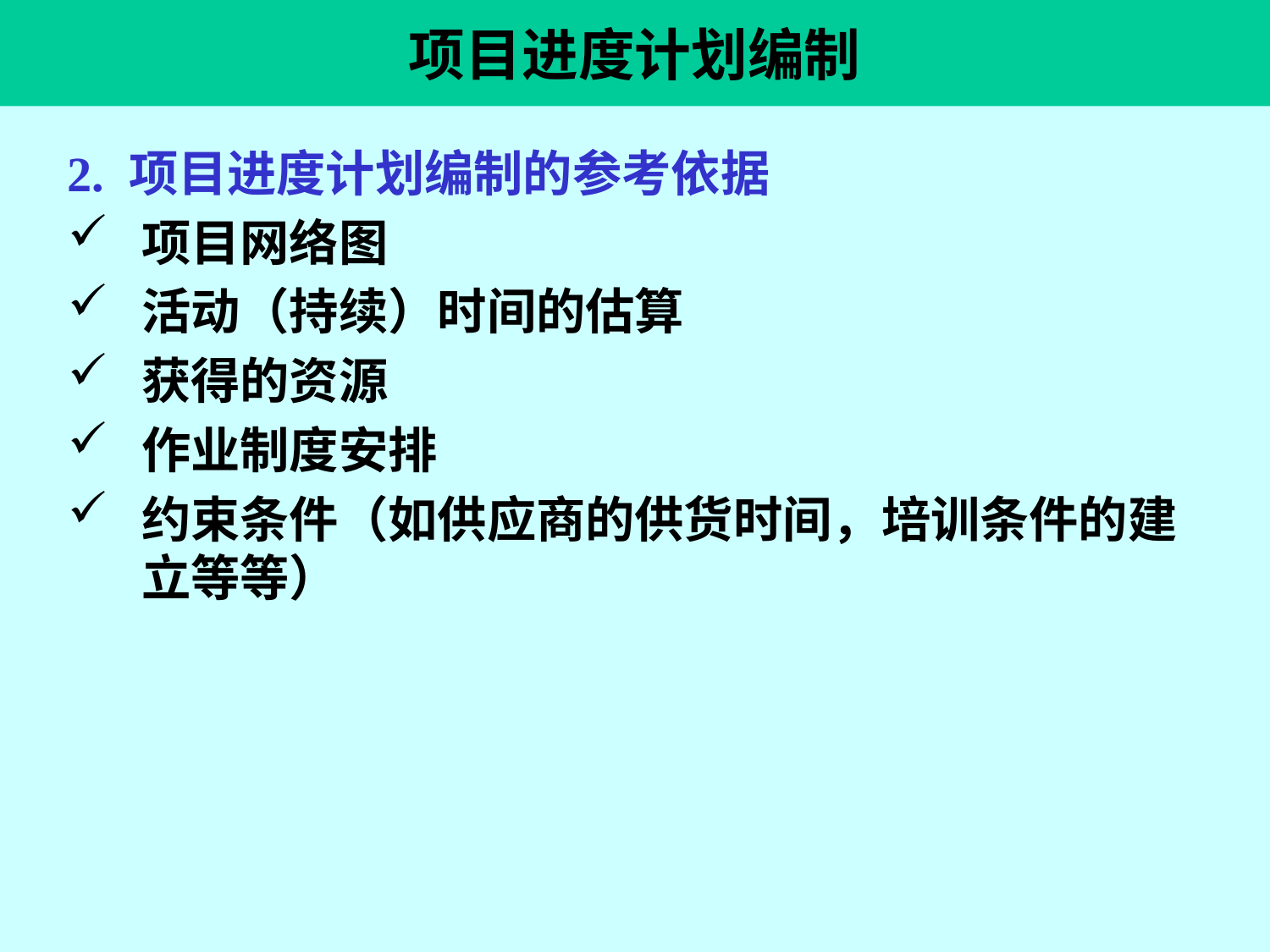

# 项目进度计划编制
2. 项目进度计划编制的参考依据
项目网络图
活动（持续）时间的估算
获得的资源
作业制度安排
约束条件（如供应商的供货时间，培训条件的建立等等）